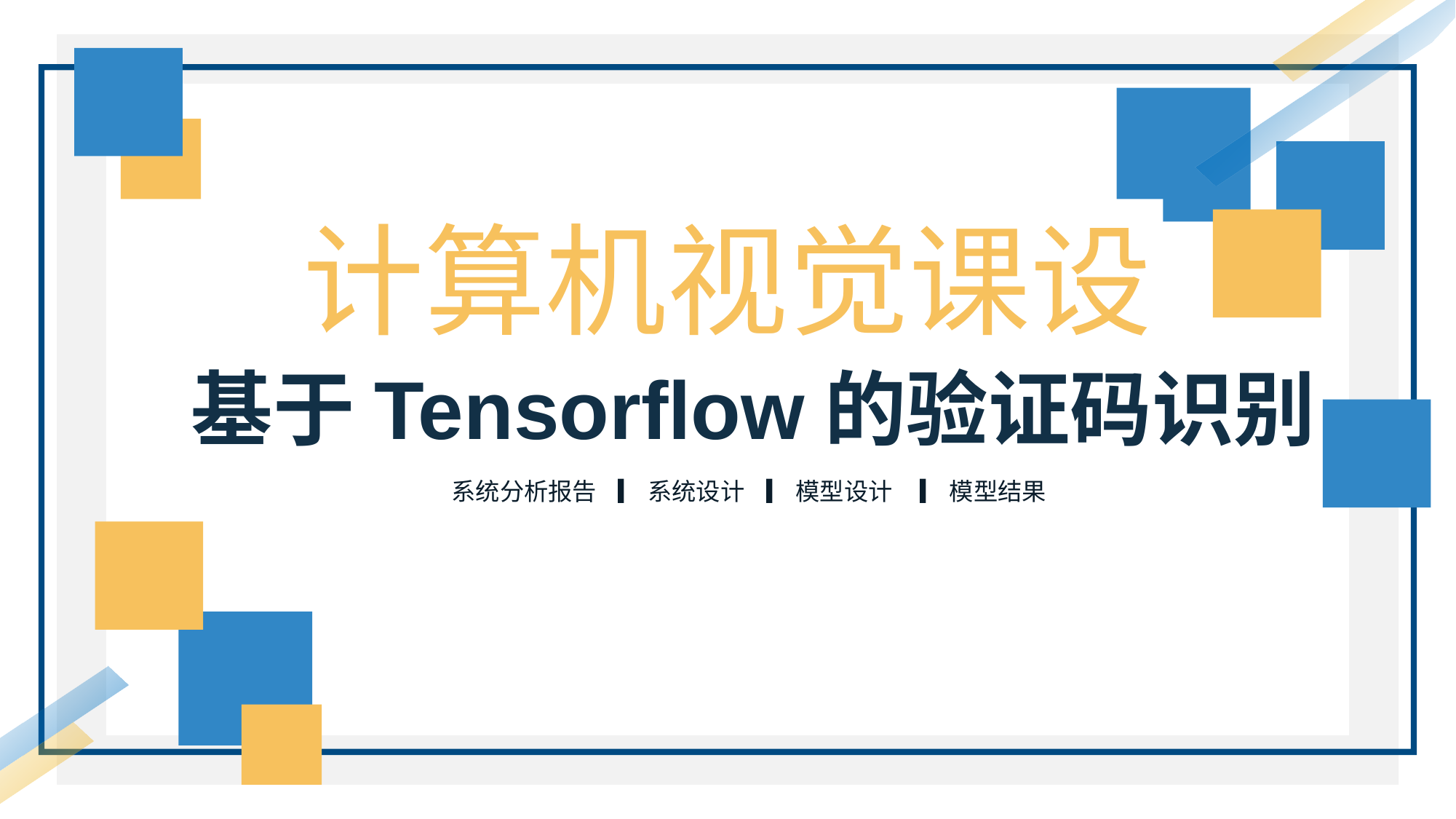

计算机视觉课设

基于Tensorflow的验证码识别

系统分析报告    ▎ 系统设计    ▎ 模型设计     ▎ 模型结果